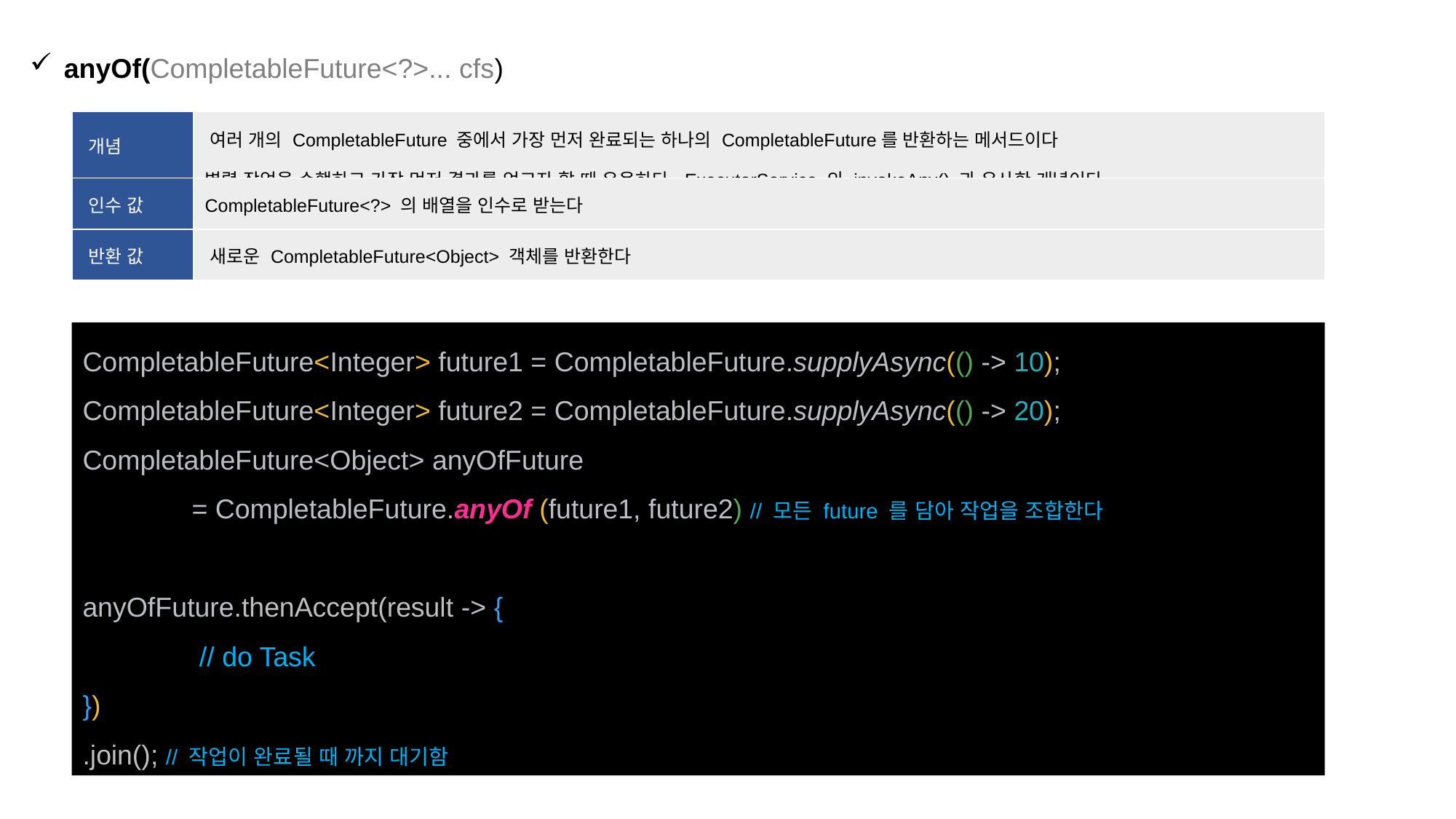

anyOf(CompletableFuture<?>... cfs)
| 개념 | 여러 개의 CompletableFuture 중에서 가장 먼저 완료되는 하나의 CompletableFuture를 반환하는 메서드이다 병렬 작업을 수행하고 가장 먼저 결과를 얻고자 할 때 유용하다. ExecutorService 의 invokeAny() 과 유사한 개념이다 |
| --- | --- |
| 인수 값 | CompletableFuture<?> 의 배열을 인수로 받는다 |
| 반환 값 | 새로운 CompletableFuture<Object> 객체를 반환한다 |
CompletableFuture<Integer> future1 = CompletableFuture.supplyAsync(() -> 10);
CompletableFuture<Integer> future2 = CompletableFuture.supplyAsync(() -> 20);
CompletableFuture<Object> anyOfFuture
	= CompletableFuture.anyOf (future1, future2) // 모든 future 를 담아 작업을 조합한다

anyOfFuture.thenAccept(result -> {
	 // do Task
})
.join(); // 작업이 완료될 때 까지 대기함